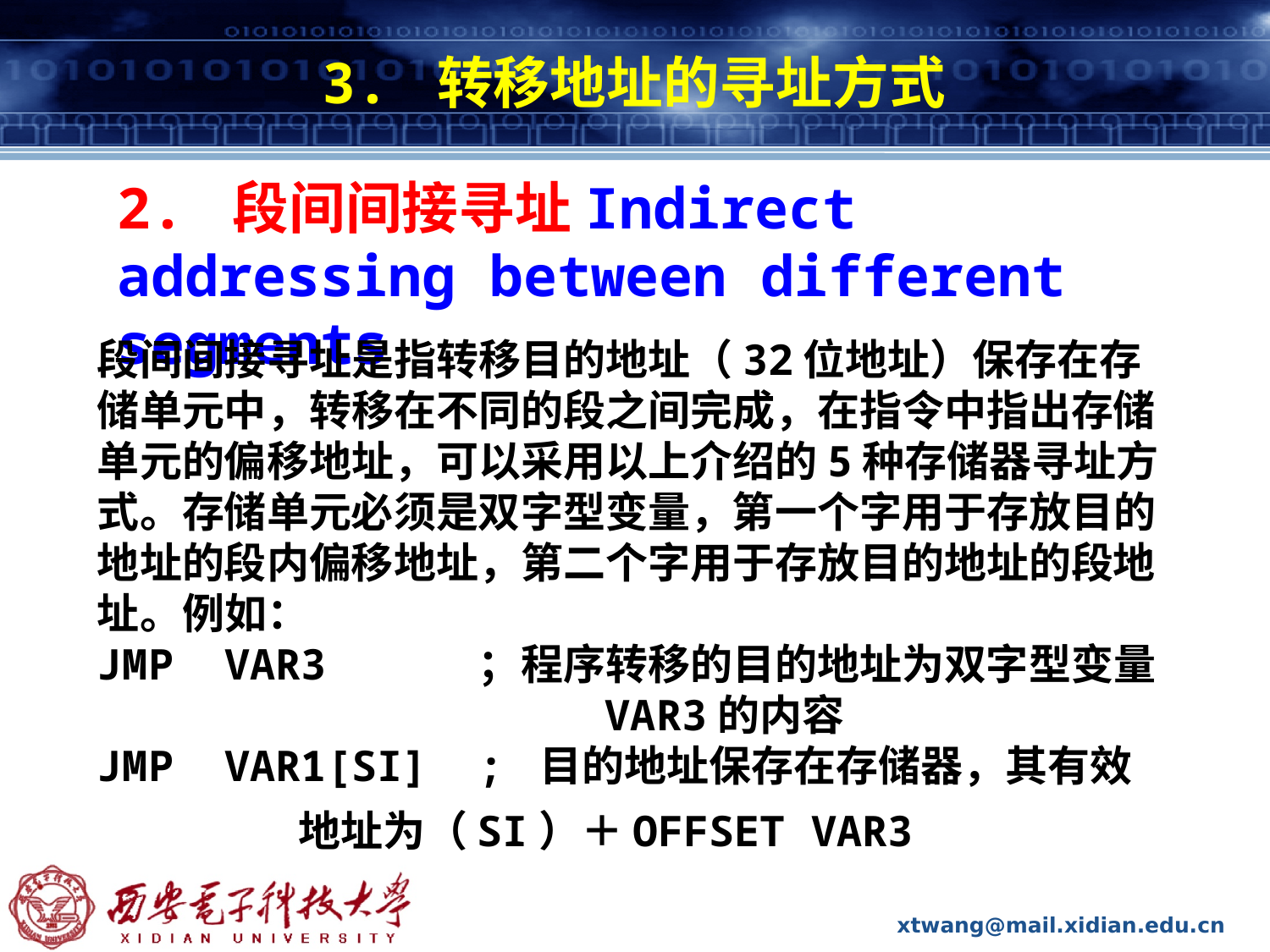

# 3. 转移地址的寻址方式
2. 段间间接寻址Indirect addressing between different segments

段间间接寻址是指转移目的地址（32位地址）保存在存储单元中，转移在不同的段之间完成，在指令中指出存储单元的偏移地址，可以采用以上介绍的5种存储器寻址方式。存储单元必须是双字型变量，第一个字用于存放目的地址的段内偏移地址，第二个字用于存放目的地址的段地址。例如：
JMP  VAR3		；程序转移的目的地址为双字型变量
                    VAR3的内容
JMP  VAR1[SI]	; 目的地址保存在存储器，其有效
                    地址为（SI）＋OFFSET VAR3